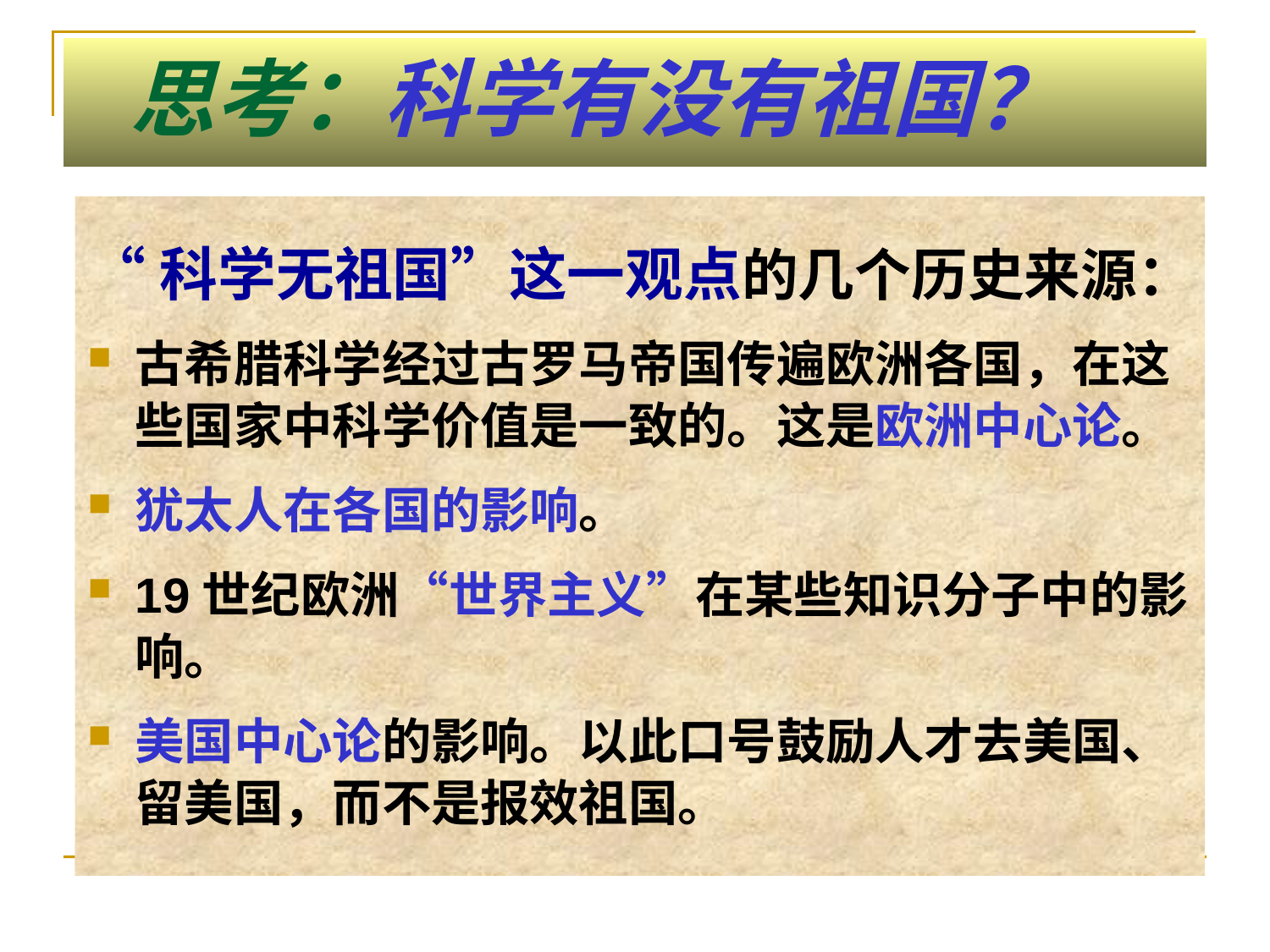

# 思考：科学有没有祖国？
“科学无祖国”这一观点的几个历史来源：
古希腊科学经过古罗马帝国传遍欧洲各国，在这些国家中科学价值是一致的。这是欧洲中心论。
犹太人在各国的影响。
19世纪欧洲“世界主义”在某些知识分子中的影响。
美国中心论的影响。以此口号鼓励人才去美国、留美国，而不是报效祖国。
39